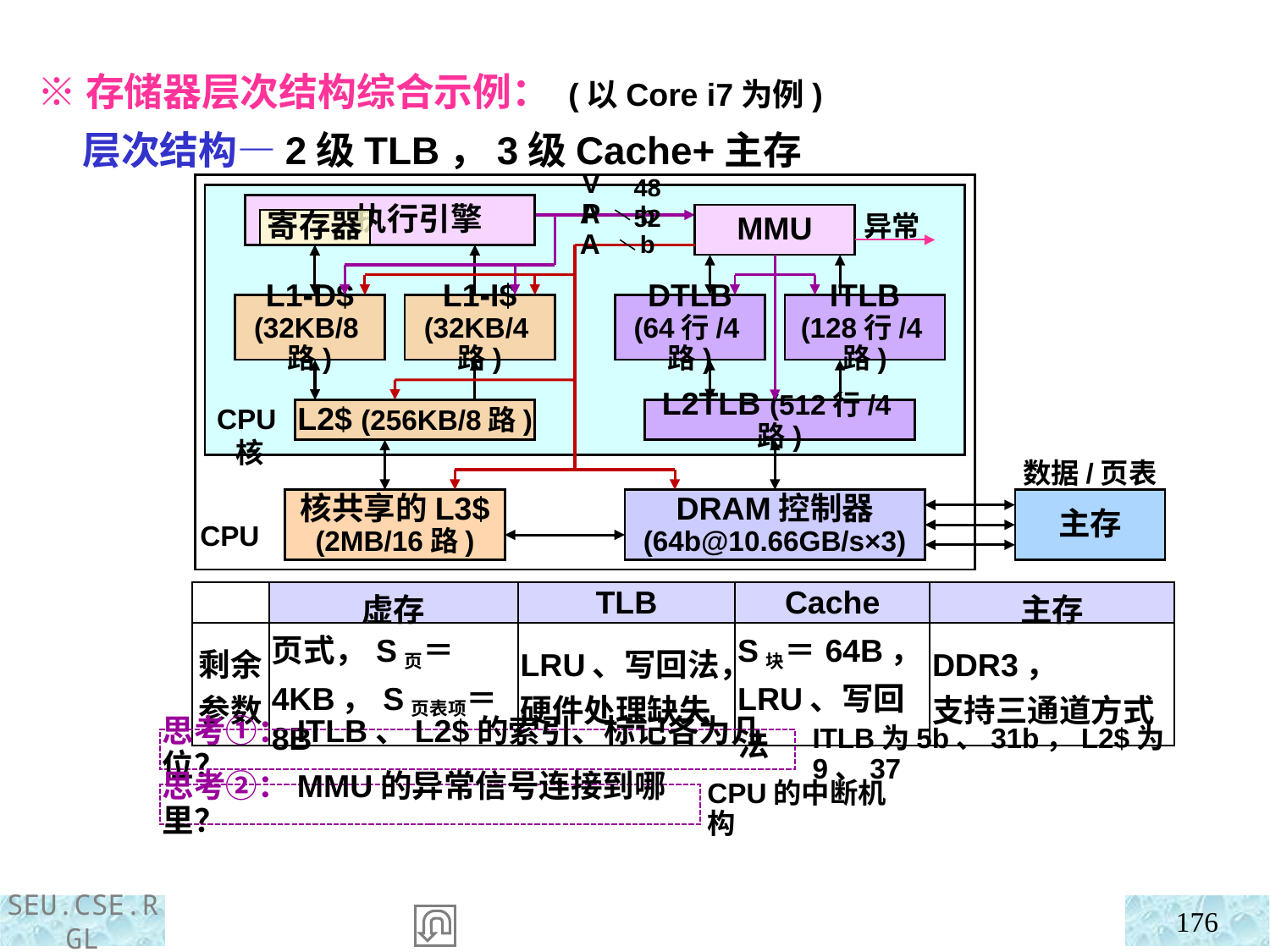

※存储器层次结构综合示例： (以Core i7为例)
    层次结构—2级TLB，3级Cache+主存

VA
48b
        执行引擎
MMU
寄存器
PA
异常
52b
L1-D$
(32KB/8路)
L1-I$
(32KB/4路)
DTLB
(64行/4路)
ITLB
(128行/4路)
L2$ (256KB/8路)
L2TLB (512行/4路)
CPU核
数据/页表
核共享的L3$
(2MB/16路)
DRAM控制器
(64b@10.66GB/s×3)
主存
CPU
|  | 虚存 | TLB | Cache | 主存 |
| --- | --- | --- | --- | --- |
| 剩余参数 | 页式，S页＝4KB，S页表项＝8B | LRU、写回法，硬件处理缺失 | S块＝64B， LRU、写回法 | DDR3， 支持三通道方式 |
思考①：ITLB、L2$的索引、标记各为几位？
ITLB为5b、31b，L2$为9、37
思考②：MMU的异常信号连接到哪里？
CPU的中断机构
176